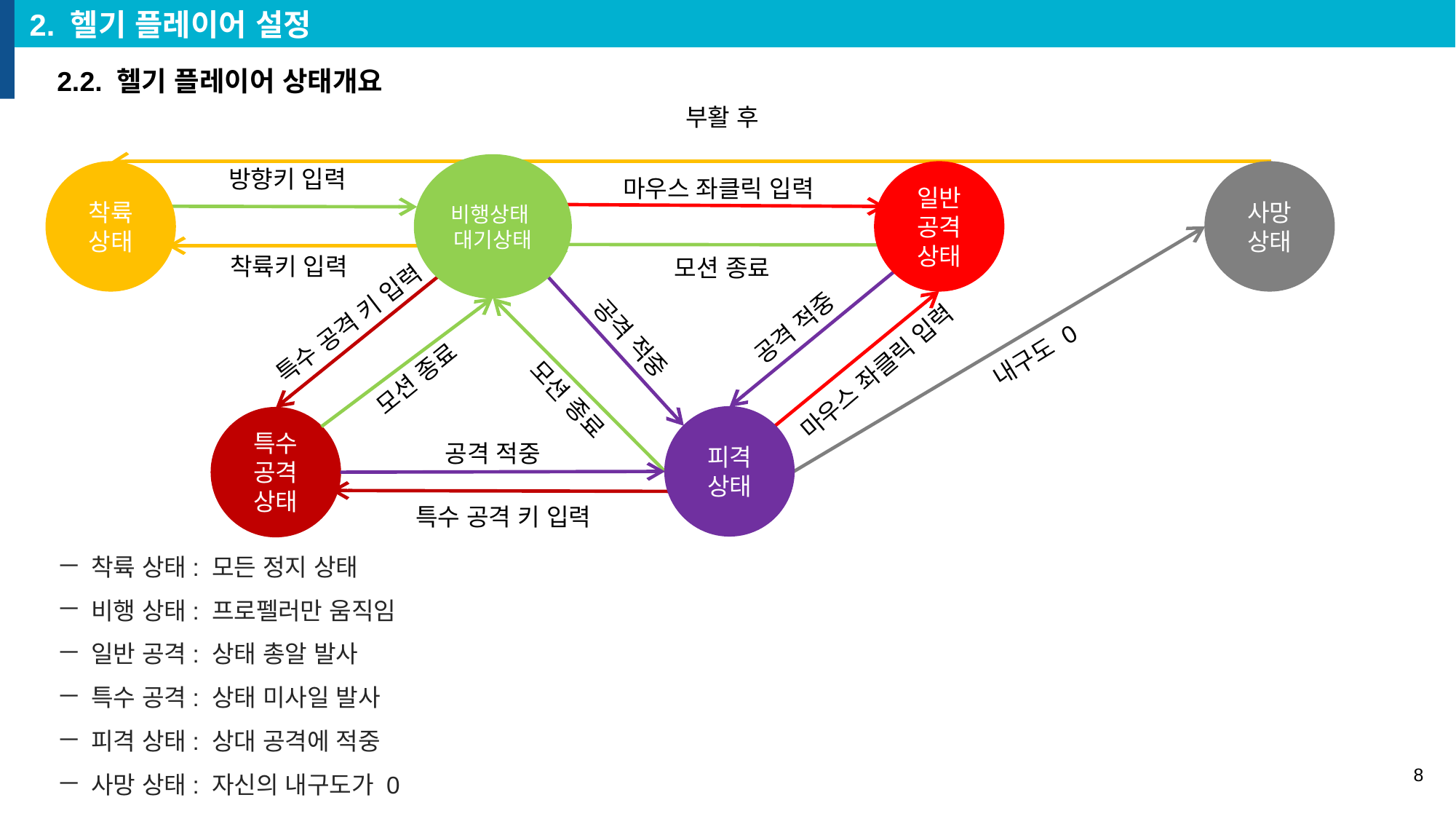

2. 헬기 플레이어 설정
2.2. 헬기 플레이어 상태개요
부활 후
비행상태
대기상태
방향키 입력
착륙 상태
일반 공격
상태
사망
상태
마우스 좌클릭 입력
모션 종료
착륙키 입력
공격 적중
특수 공격 키 입력
공격 적중
마우스 좌클릭 입력
모션 종료
모션 종료
내구도 0
피격
상태
특수 공격 상태
공격 적중
특수 공격 키 입력
착륙 상태: 모든 정지 상태
비행 상태: 프로펠러만 움직임
일반 공격: 상태 총알 발사
특수 공격: 상태 미사일 발사
피격 상태: 상대 공격에 적중
사망 상태: 자신의 내구도가 0
8